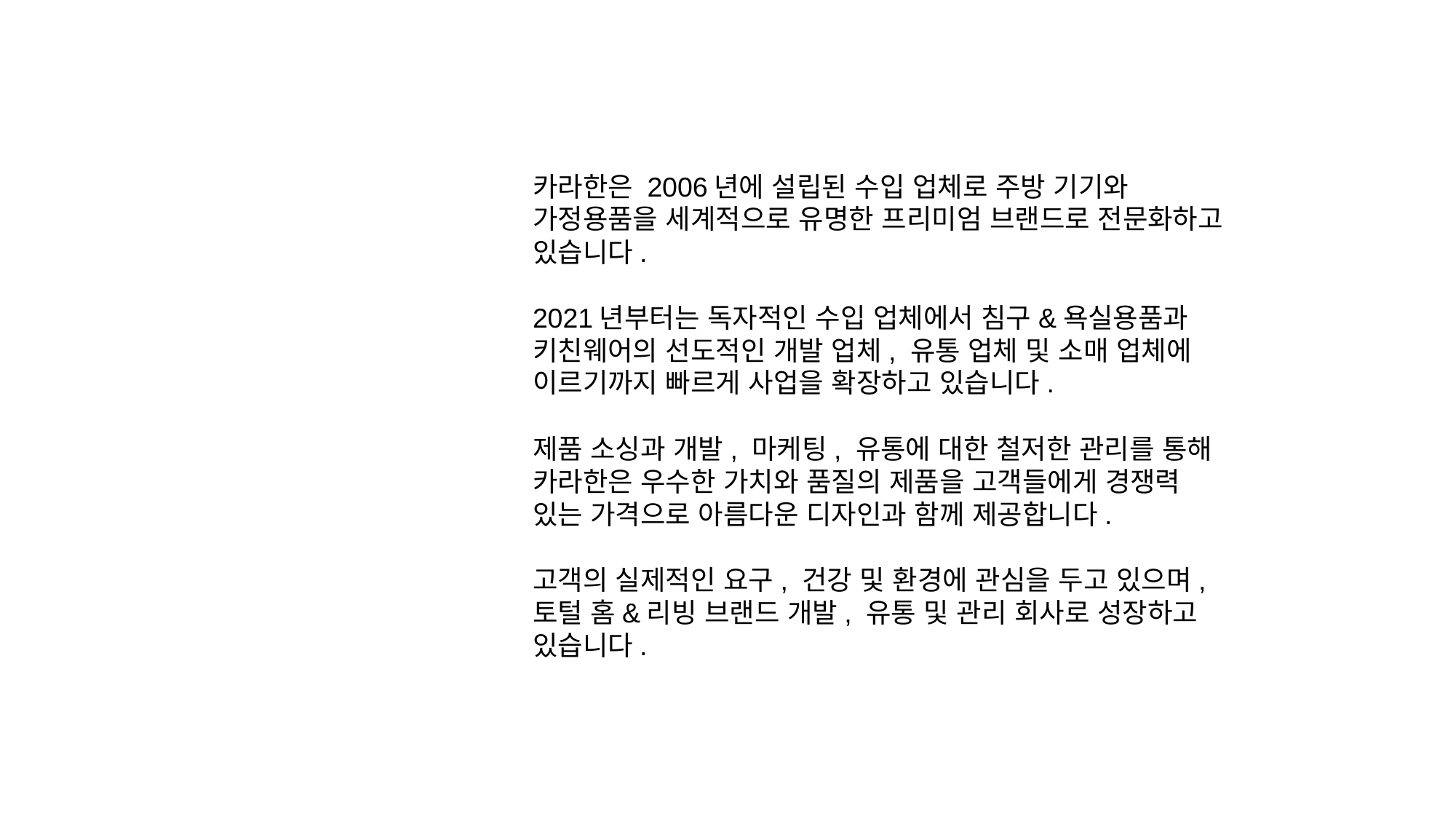

카라한은 2006년에 설립된 수입 업체로 주방 기기와 가정용품을 세계적으로 유명한 프리미엄 브랜드로 전문화하고 있습니다.

2021년부터는 독자적인 수입 업체에서 침구&욕실용품과 키친웨어의 선도적인 개발 업체, 유통 업체 및 소매 업체에 이르기까지 빠르게 사업을 확장하고 있습니다.

제품 소싱과 개발, 마케팅, 유통에 대한 철저한 관리를 통해 카라한은 우수한 가치와 품질의 제품을 고객들에게 경쟁력 있는 가격으로 아름다운 디자인과 함께 제공합니다.

고객의 실제적인 요구, 건강 및 환경에 관심을 두고 있으며, 토털 홈&리빙 브랜드 개발, 유통 및 관리 회사로 성장하고 있습니다.